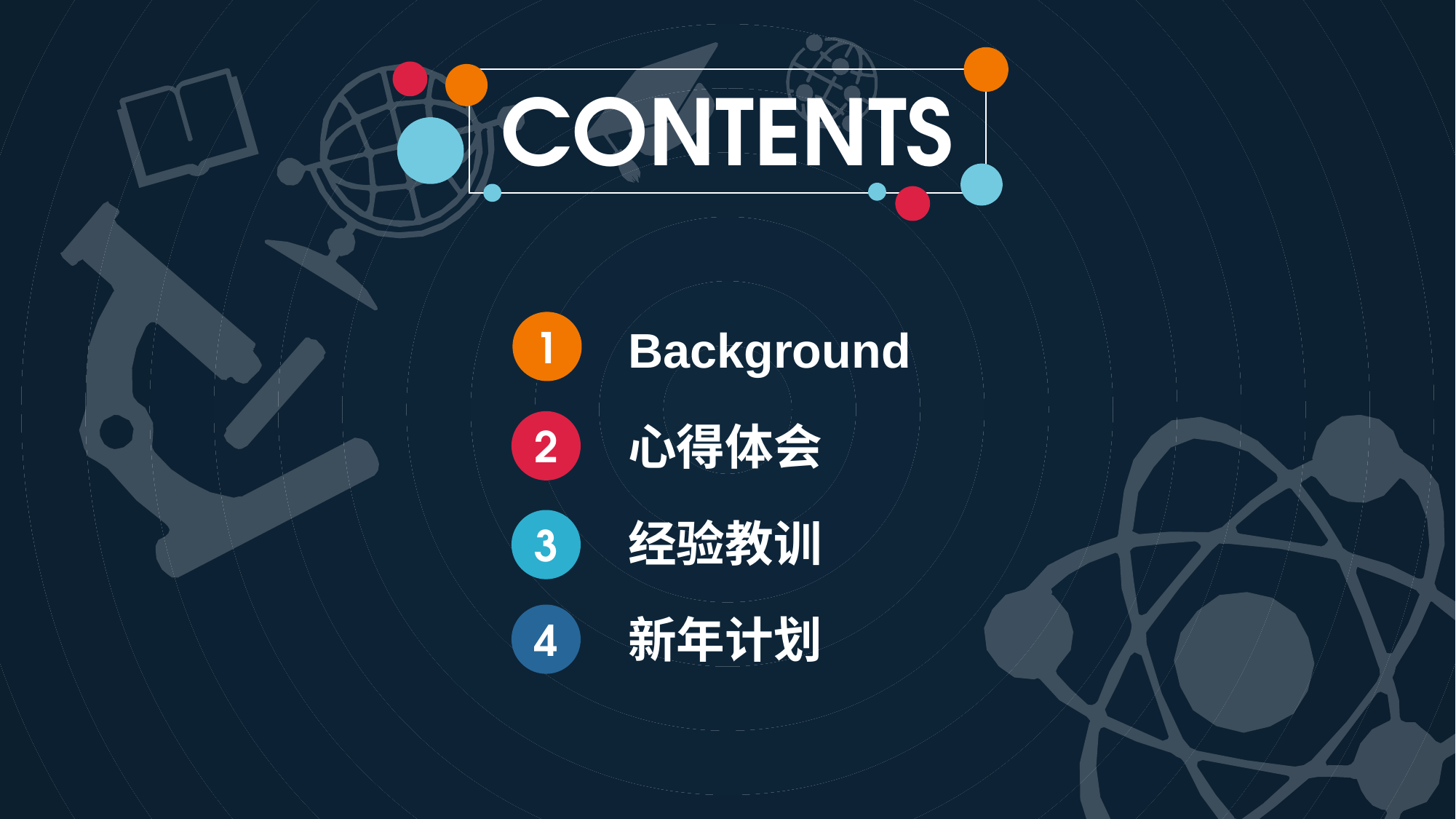

CONTENTS

1
Background
心得体会
2
经验教训
3
新年计划
4